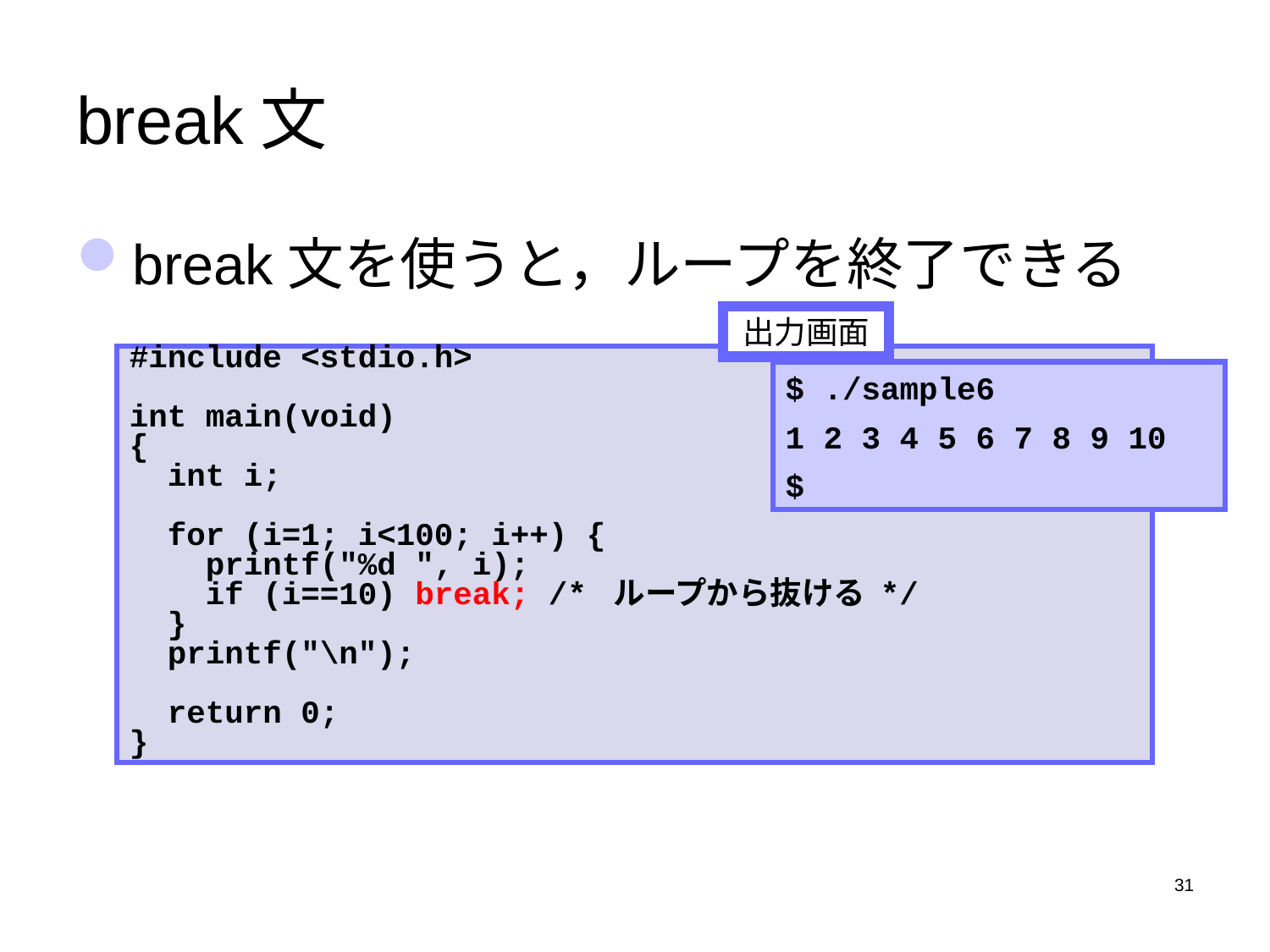

# break文
break文を使うと，ループを終了できる
出力画面
#include <stdio.h>

int main(void)
{
  int i;

  for (i=1; i<100; i++) {
    printf("%d ", i);
    if (i==10) break; /* ループから抜ける */
  }
  printf("\n");

  return 0;
}
$ ./sample6
1 2 3 4 5 6 7 8 9 10
$
31